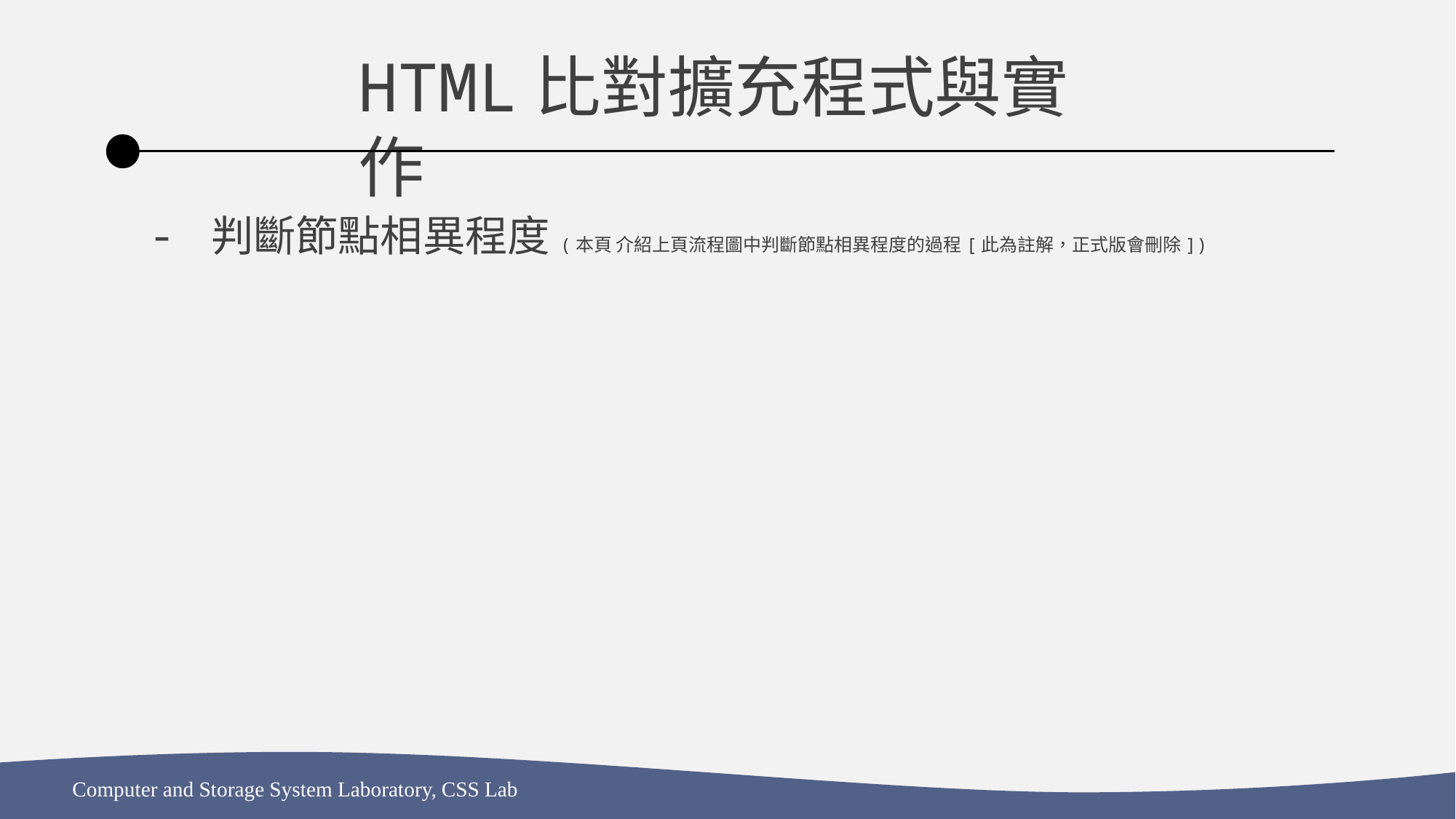

HTML比對擴充程式與實作

判斷節點相異程度(本頁 介紹上頁流程圖中判斷節點相異程度的過程[此為註解，正式版會刪除])

Computer and Storage System Laboratory, CSS Lab